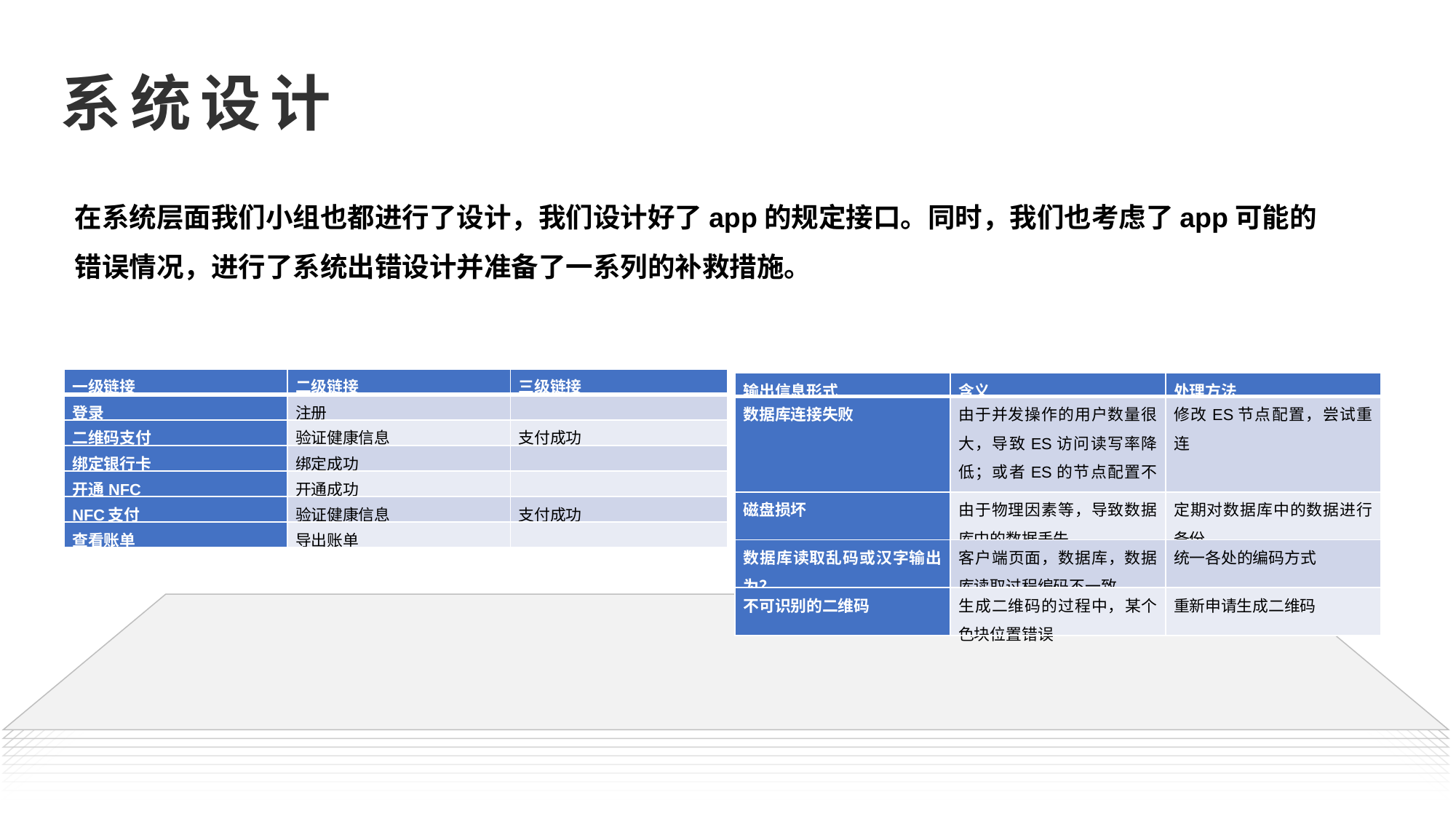

系统设计
在系统层面我们小组也都进行了设计，我们设计好了app的规定接口。同时，我们也考虑了app可能的错误情况，进行了系统出错设计并准备了一系列的补救措施。
| 一级链接 | 二级链接 | 三级链接 |
| --- | --- | --- |
| 登录 | 注册 |  |
| 二维码支付 | 验证健康信息 | 支付成功 |
| 绑定银行卡 | 绑定成功 |  |
| 开通NFC | 开通成功 |  |
| NFC支付 | 验证健康信息 | 支付成功 |
| 查看账单 | 导出账单 |  |
| 输出信息形式 | 含义 | 处理方法 |
| --- | --- | --- |
| 数据库连接失败 | 由于并发操作的用户数量很大，导致ES访问读写率降低；或者ES的节点配置不对，导致ES连接失败 | 修改ES节点配置，尝试重连 |
| 磁盘损坏 | 由于物理因素等，导致数据库中的数据丢失 | 定期对数据库中的数据进行备份 |
| 数据库读取乱码或汉字输出为？ | 客户端页面，数据库，数据库读取过程编码不一致 | 统一各处的编码方式 |
| 不可识别的二维码 | 生成二维码的过程中，某个色块位置错误 | 重新申请生成二维码 |